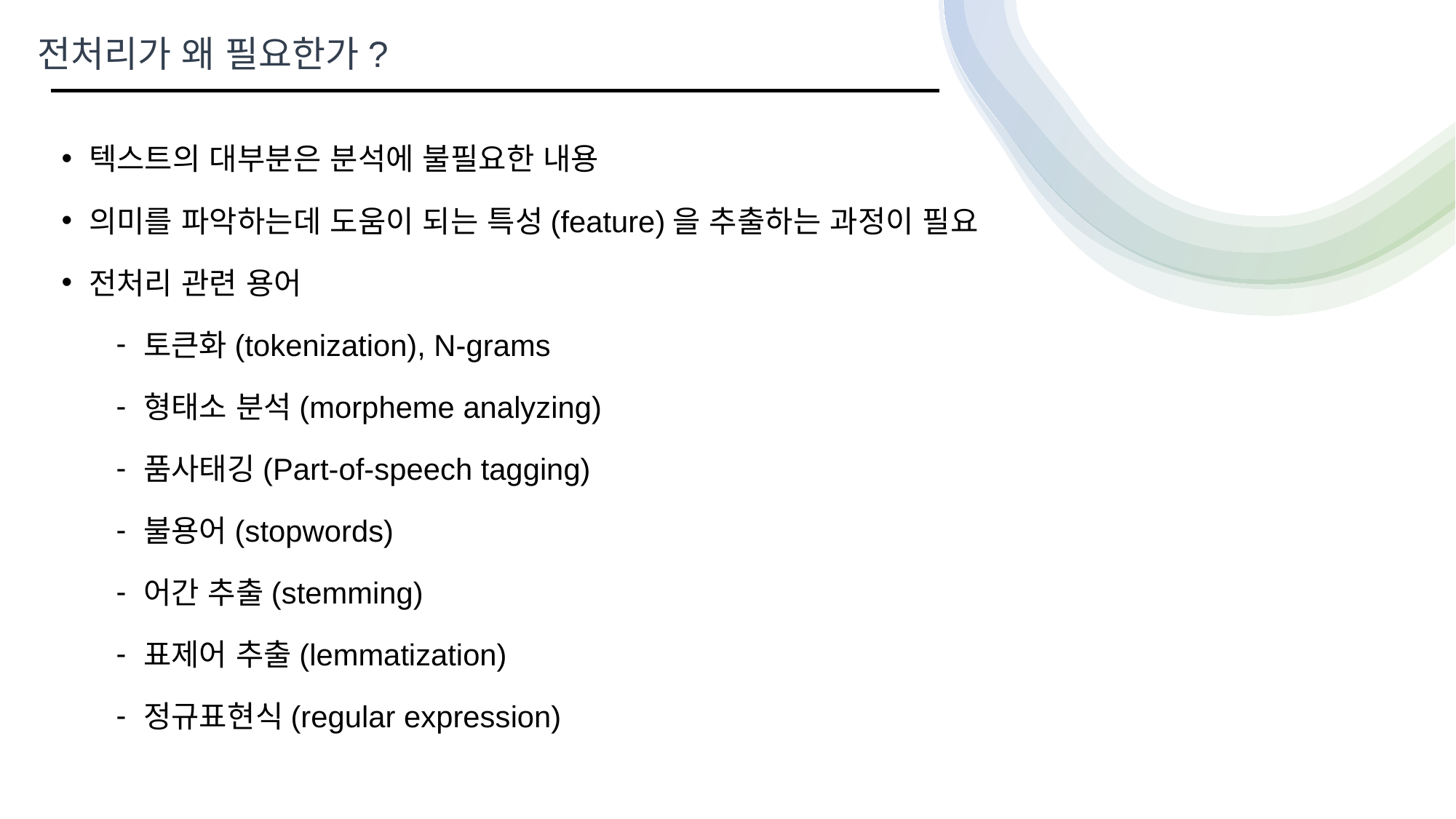

전처리가 왜 필요한가?
텍스트의 대부분은 분석에 불필요한 내용
의미를 파악하는데 도움이 되는 특성(feature)을 추출하는 과정이 필요
전처리 관련 용어
토큰화(tokenization), N-grams
형태소 분석(morpheme analyzing)
품사태깅(Part-of-speech tagging)
불용어(stopwords)
어간 추출(stemming)
표제어 추출(lemmatization)
정규표현식(regular expression)